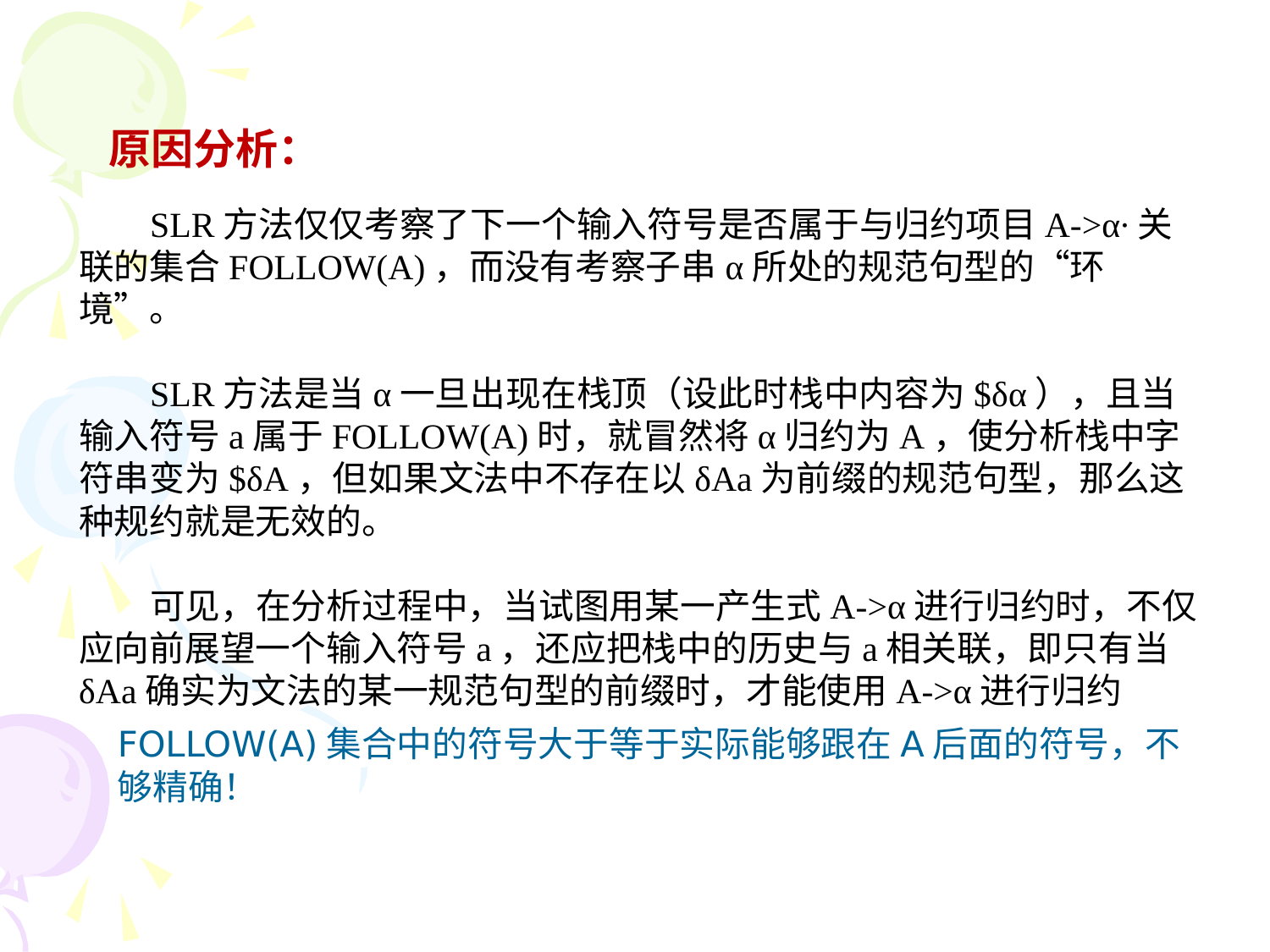

原因分析：
        SLR方法仅仅考察了下一个输入符号是否属于与归约项目A->α∙关联的集合FOLLOW(A)，而没有考察子串α所处的规范句型的“环境”。

        SLR方法是当α一旦出现在栈顶（设此时栈中内容为$δα），且当输入符号a属于FOLLOW(A)时，就冒然将α归约为A，使分析栈中字符串变为$δA，但如果文法中不存在以δAa为前缀的规范句型，那么这种规约就是无效的。

        可见，在分析过程中，当试图用某一产生式A->α进行归约时，不仅应向前展望一个输入符号a，还应把栈中的历史与a相关联，即只有当δAa确实为文法的某一规范句型的前缀时，才能使用A->α进行归约
FOLLOW(A)集合中的符号大于等于实际能够跟在A后面的符号，不够精确！
162